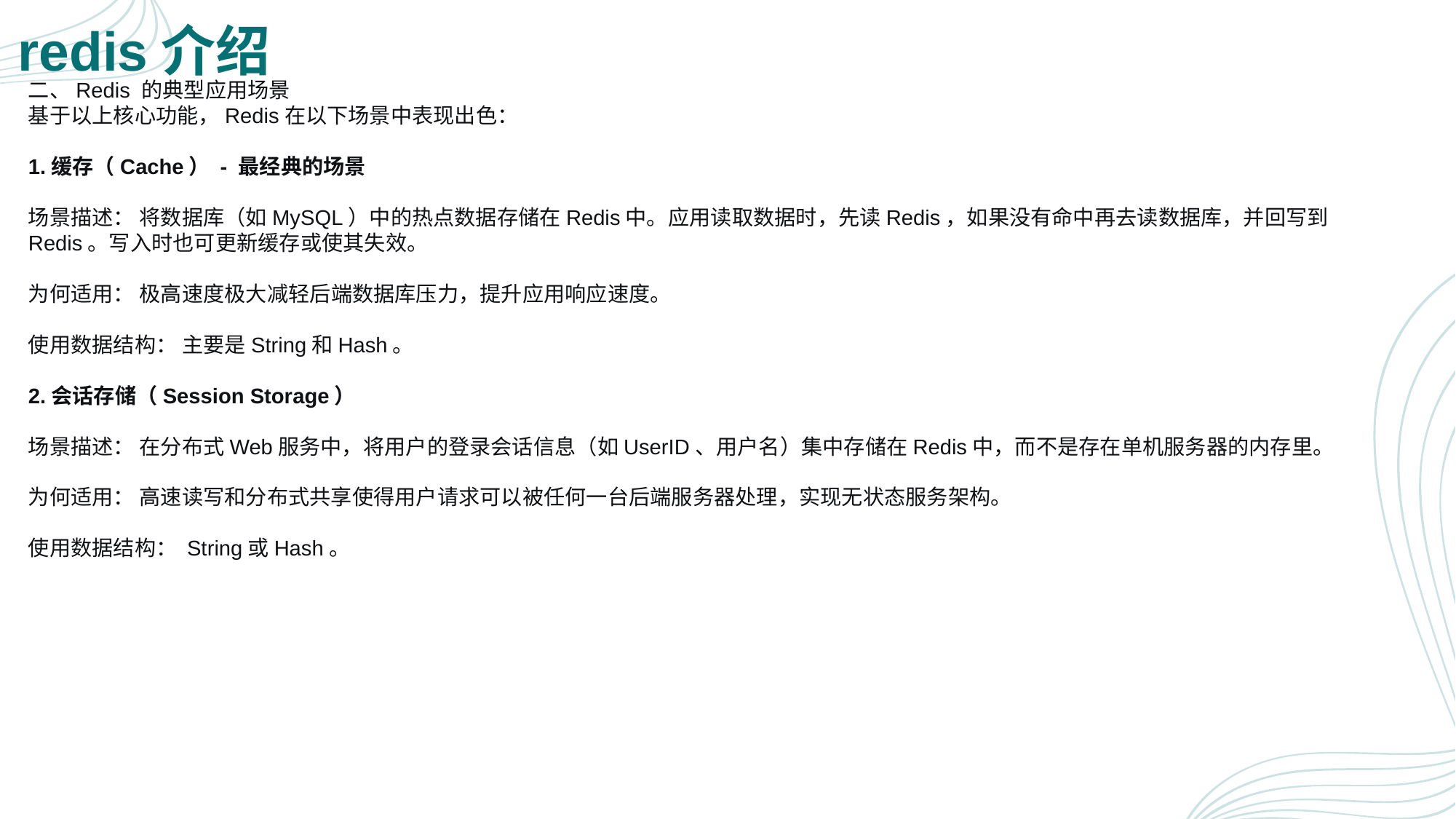

# redis介绍
二、Redis 的典型应用场景
基于以上核心功能，Redis在以下场景中表现出色：

1.缓存（Cache） - 最经典的场景

场景描述： 将数据库（如MySQL）中的热点数据存储在Redis中。应用读取数据时，先读Redis，如果没有命中再去读数据库，并回写到Redis。写入时也可更新缓存或使其失效。

为何适用： 极高速度极大减轻后端数据库压力，提升应用响应速度。

使用数据结构： 主要是String和Hash。

2.会话存储（Session Storage）

场景描述： 在分布式Web服务中，将用户的登录会话信息（如UserID、用户名）集中存储在Redis中，而不是存在单机服务器的内存里。

为何适用： 高速读写和分布式共享使得用户请求可以被任何一台后端服务器处理，实现无状态服务架构。

使用数据结构： String或Hash。